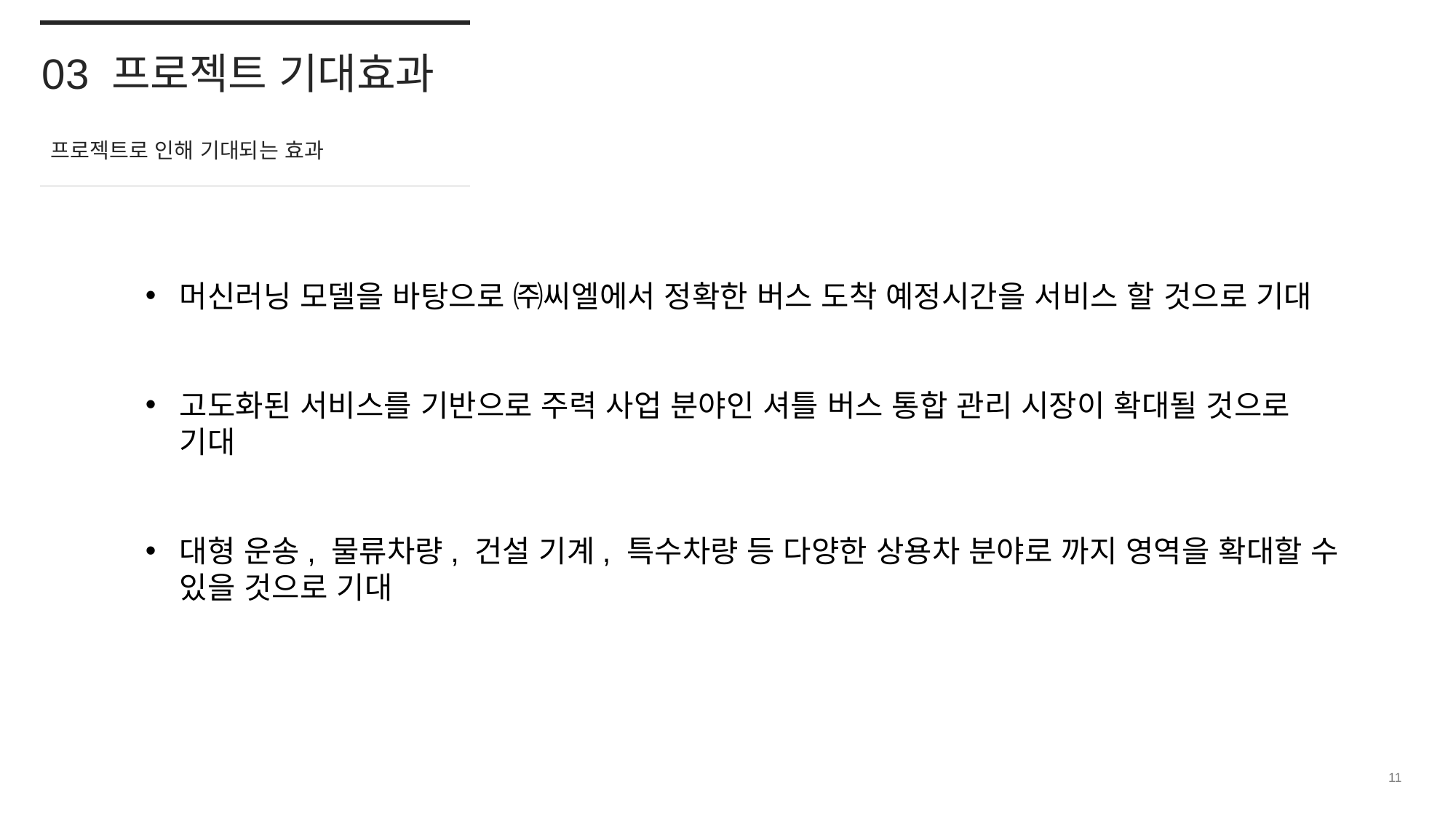

03 프로젝트 기대효과
프로젝트로 인해 기대되는 효과
머신러닝 모델을 바탕으로 ㈜씨엘에서 정확한 버스 도착 예정시간을 서비스 할 것으로 기대

고도화된 서비스를 기반으로 주력 사업 분야인 셔틀 버스 통합 관리 시장이 확대될 것으로 기대

대형 운송, 물류차량, 건설 기계, 특수차량 등 다양한 상용차 분야로 까지 영역을 확대할 수 있을 것으로 기대